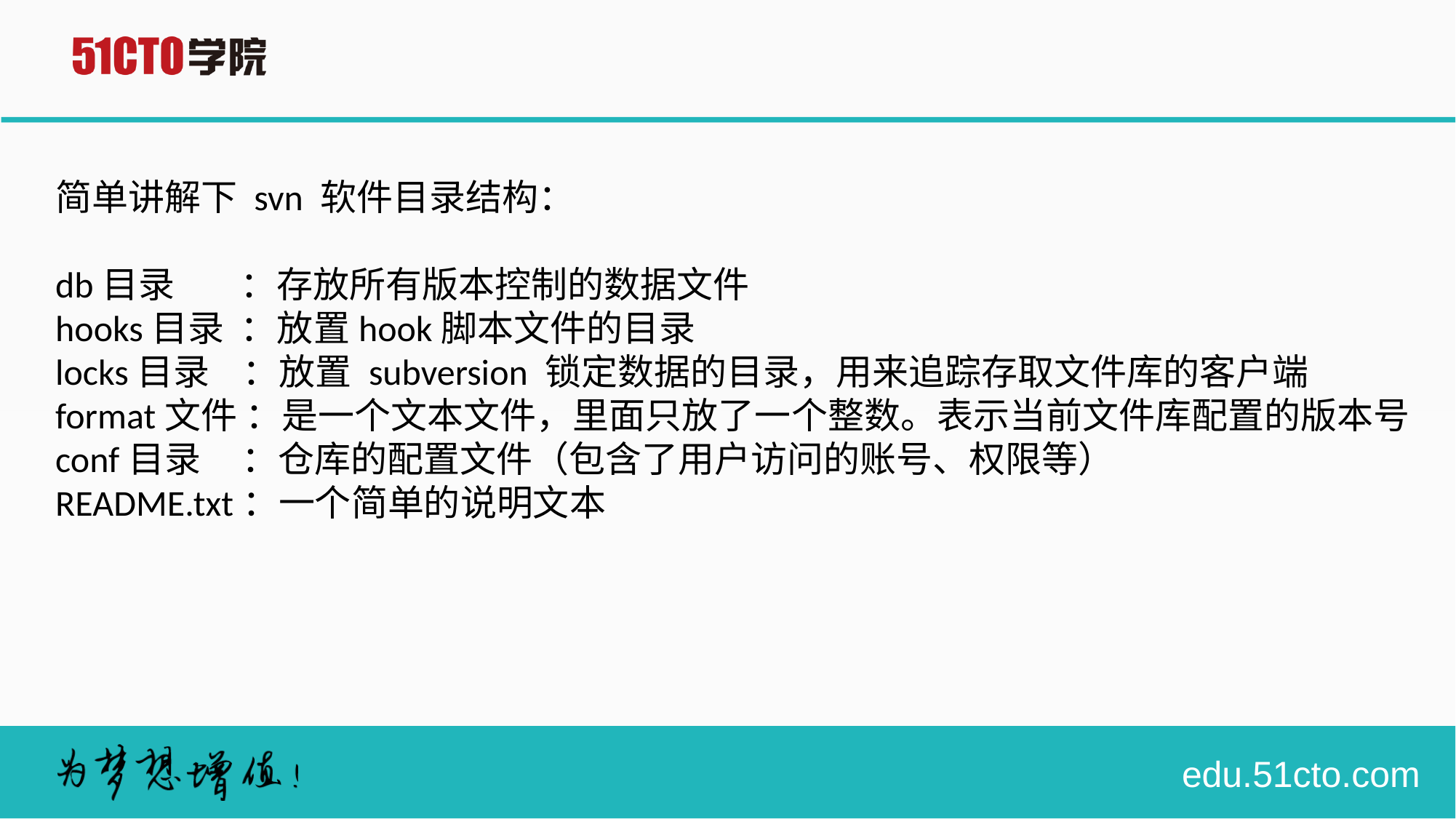

简单讲解下 svn 软件目录结构：

db目录        ：存放所有版本控制的数据文件
hooks目录  ：放置hook脚本文件的目录
locks目录    ：放置 subversion 锁定数据的目录，用来追踪存取文件库的客户端
format文件 ：是一个文本文件，里面只放了一个整数。表示当前文件库配置的版本号
conf目录     ：仓库的配置文件（包含了用户访问的账号、权限等）
README.txt：一个简单的说明文本